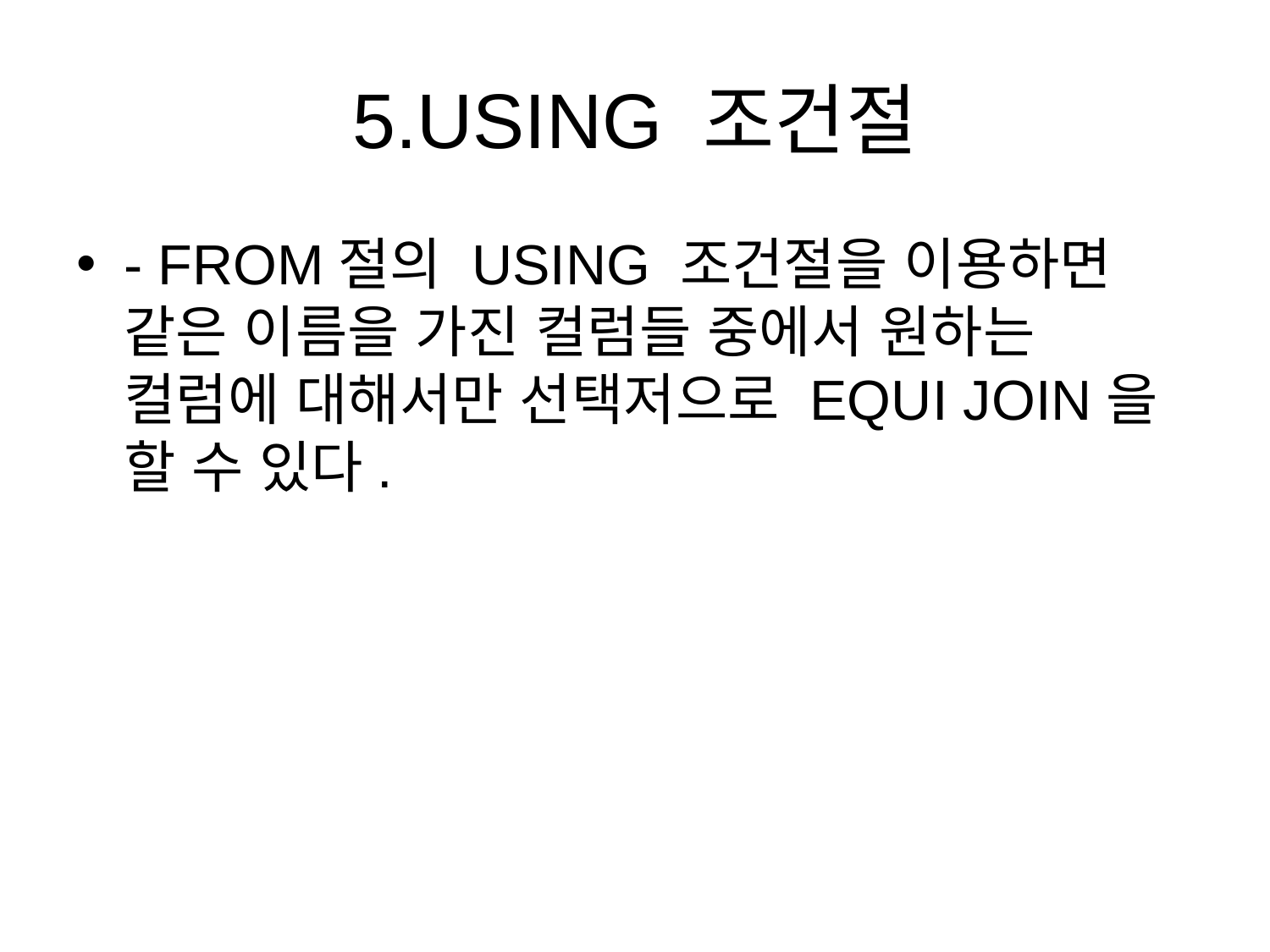

# 5.USING 조건절
- FROM절의 USING 조건절을 이용하면 같은 이름을 가진 컬럼들 중에서 원하는 컬럼에 대해서만 선택저으로 EQUI JOIN을 할 수 있다.